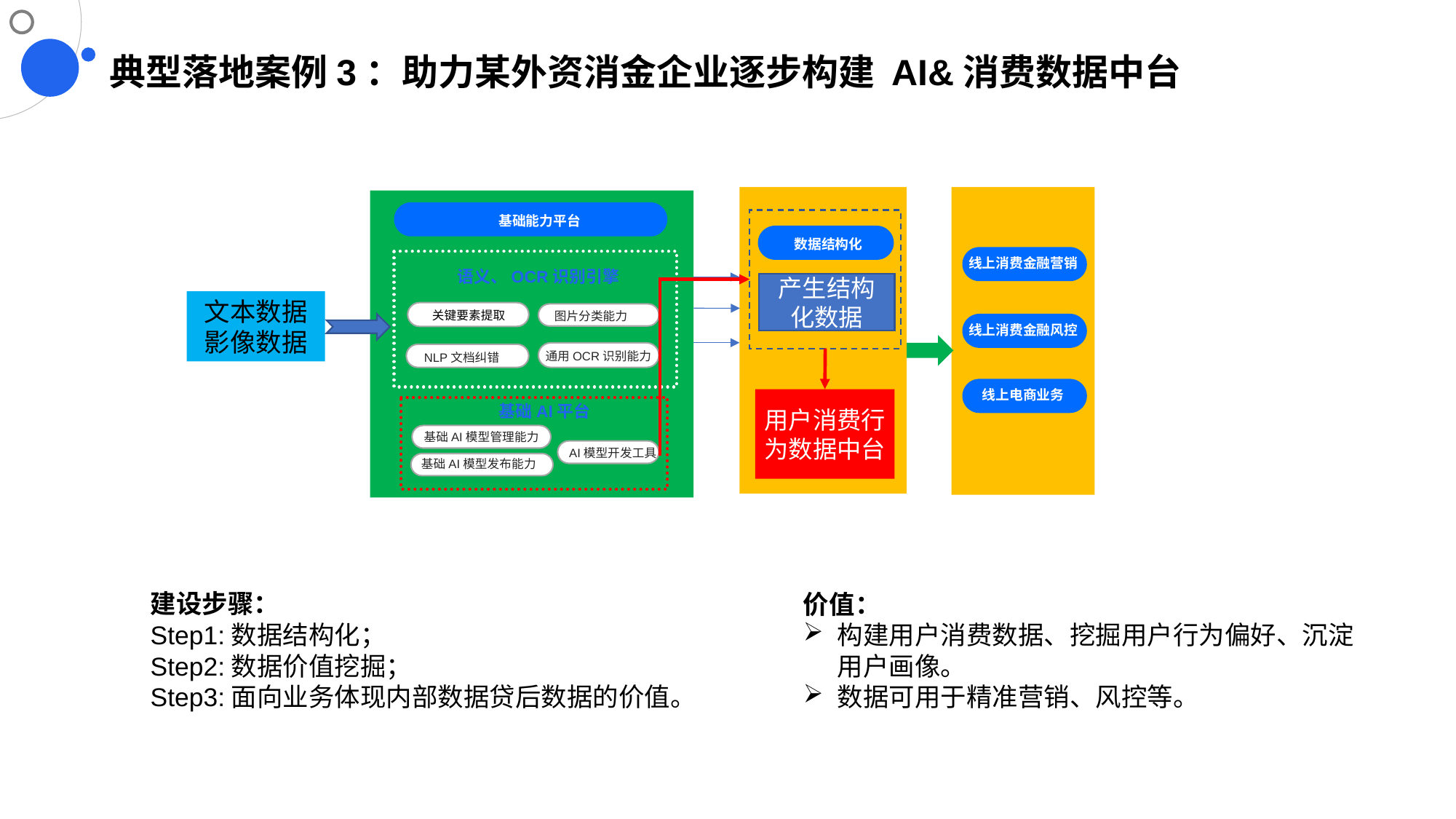

典型落地案例3：助力某外资消金企业逐步构建 AI&消费数据中台

基础能力平台

数据结构化

语义、OCR识别引擎

关键要素提取
图片分类能力

通用OCR识别能力
NLP文档纠错
线上消费金融营销
产生结构化数据
文本数据
影像数据

线上消费金融风控

线上电商业务
用户消费行为数据中台

基础AI平台

基础AI模型管理能力
基础AI模型发布能力

AI模型开发工具
建设步骤：
Step1:数据结构化；
Step2:数据价值挖掘；
Step3:面向业务体现内部数据贷后数据的价值。
价值：
构建用户消费数据、挖掘用户行为偏好、沉淀用户画像。
数据可用于精准营销、风控等。